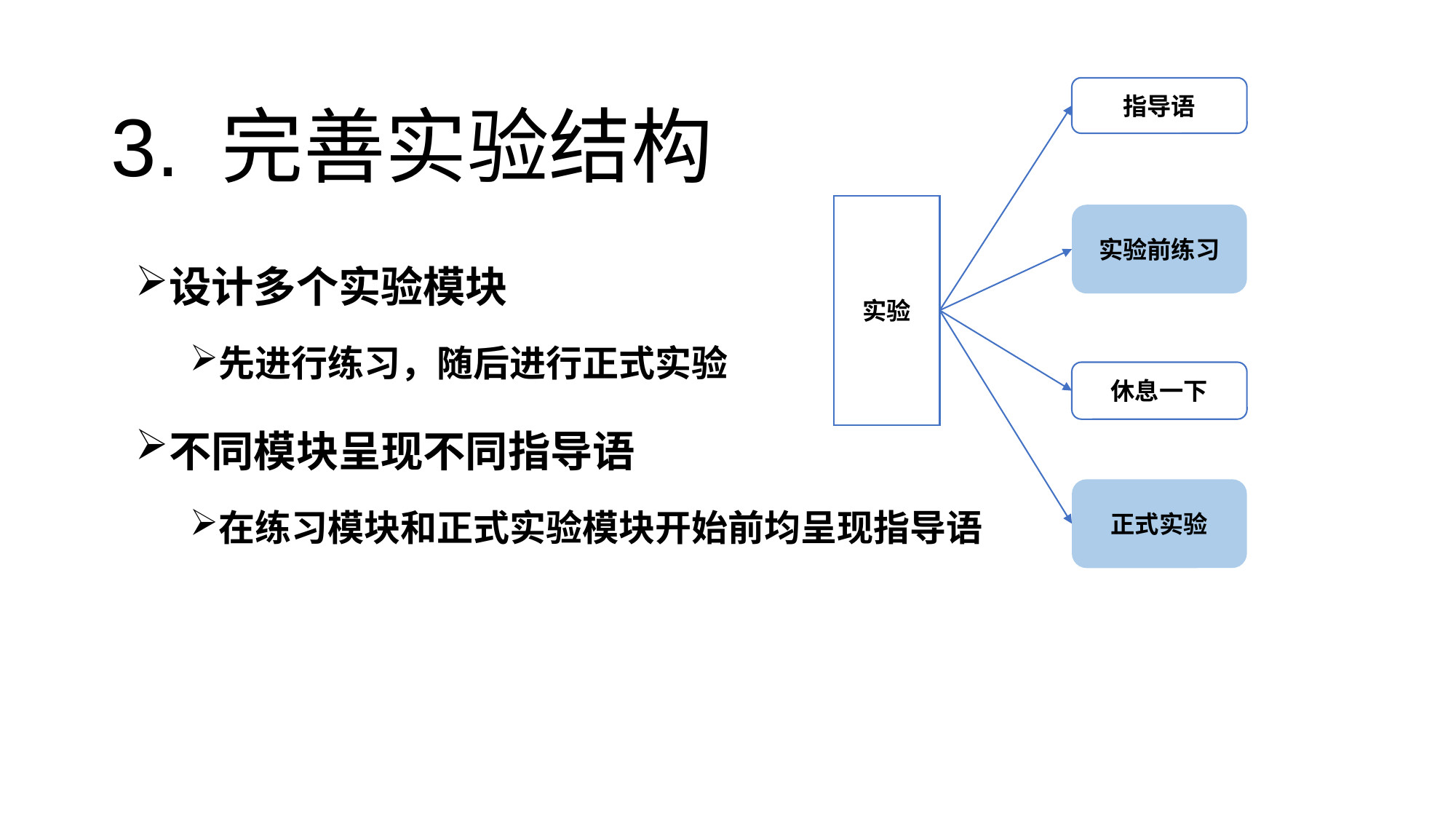

# 3. 完善实验结构
指导语
实验
实验前练习
休息一下
正式实验
设计多个实验模块
先进行练习，随后进行正式实验
不同模块呈现不同指导语
在练习模块和正式实验模块开始前均呈现指导语